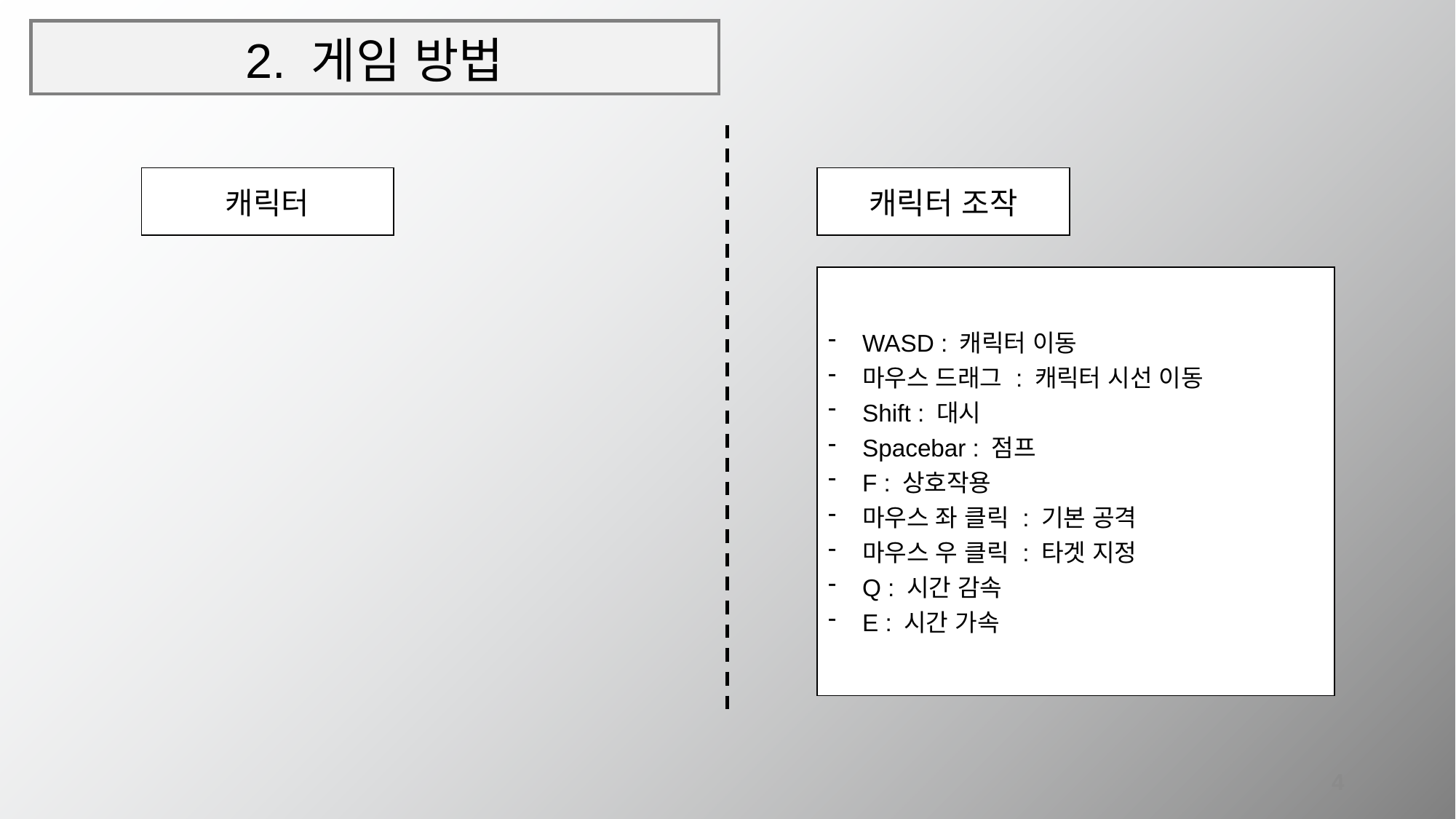

# 2. 게임 방법
| 캐릭터 |
| --- |
| 캐릭터 조작 |
| --- |
| WASD : 캐릭터 이동 마우스 드래그 : 캐릭터 시선 이동 Shift : 대시 Spacebar : 점프 F : 상호작용 마우스 좌 클릭 : 기본 공격 마우스 우 클릭 : 타겟 지정 Q : 시간 감속 E : 시간 가속 |
| --- |
4